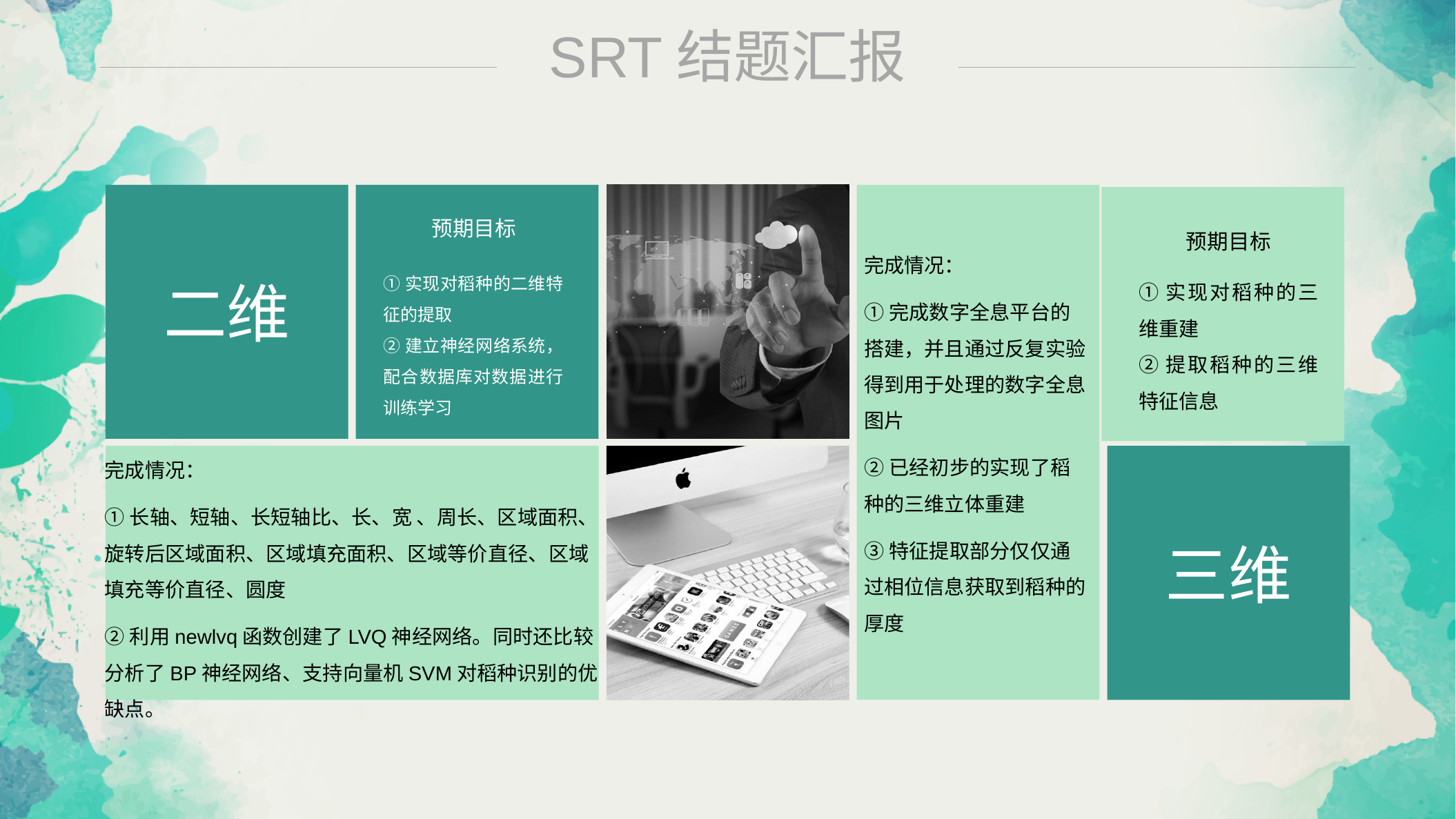

SRT结题汇报
二维

预期目标
预期目标
完成情况：
①完成数字全息平台的搭建，并且通过反复实验得到用于处理的数字全息图片
②已经初步的实现了稻种的三维立体重建
③特征提取部分仅仅通过相位信息获取到稻种的厚度
①实现对稻种的二维特征的提取
②建立神经网络系统，配合数据库对数据进行训练学习
①实现对稻种的三维重建
②提取稻种的三维特征信息
完成情况：
①长轴、短轴、长短轴比、长、宽 、周长、区域面积、旋转后区域面积、区域填充面积、区域等价直径、区域填充等价直径、圆度
②利用newlvq函数创建了LVQ神经网络。同时还比较分析了BP神经网络、支持向量机SVM对稻种识别的优缺点。

三维